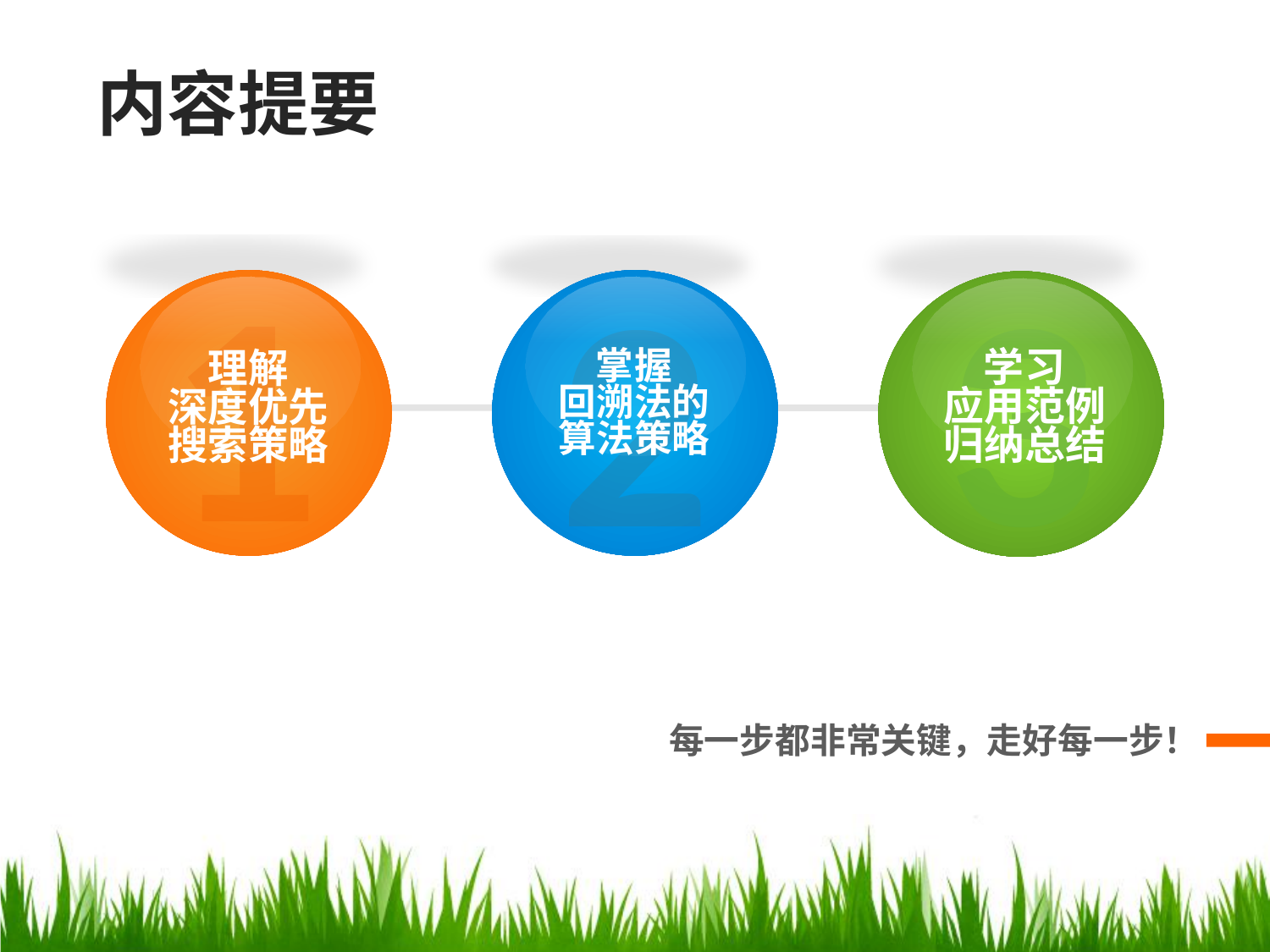

内容提要
1

理解
深度优先
搜索策略
3

学习
应用范例
归纳总结
2

掌握
回溯法的
算法策略
每一步都非常关键，走好每一步！